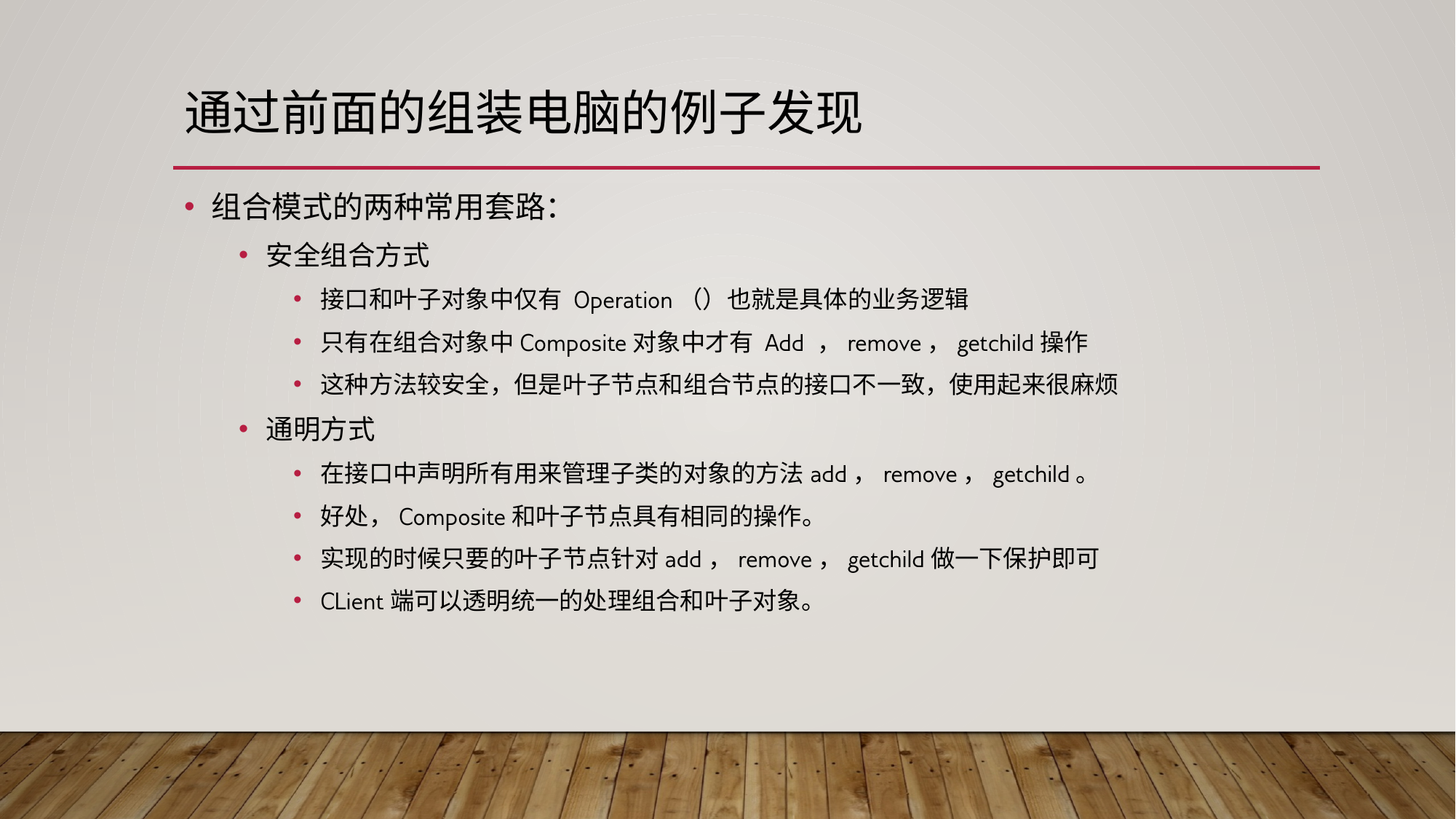

# 通过前面的组装电脑的例子发现
组合模式的两种常用套路：
安全组合方式
接口和叶子对象中仅有 Operation（）也就是具体的业务逻辑
只有在组合对象中Composite对象中才有 Add ，remove，getchild操作
这种方法较安全，但是叶子节点和组合节点的接口不一致，使用起来很麻烦
通明方式
在接口中声明所有用来管理子类的对象的方法add，remove，getchild。
好处，Composite和叶子节点具有相同的操作。
实现的时候只要的叶子节点针对add，remove，getchild做一下保护即可
CLient端可以透明统一的处理组合和叶子对象。